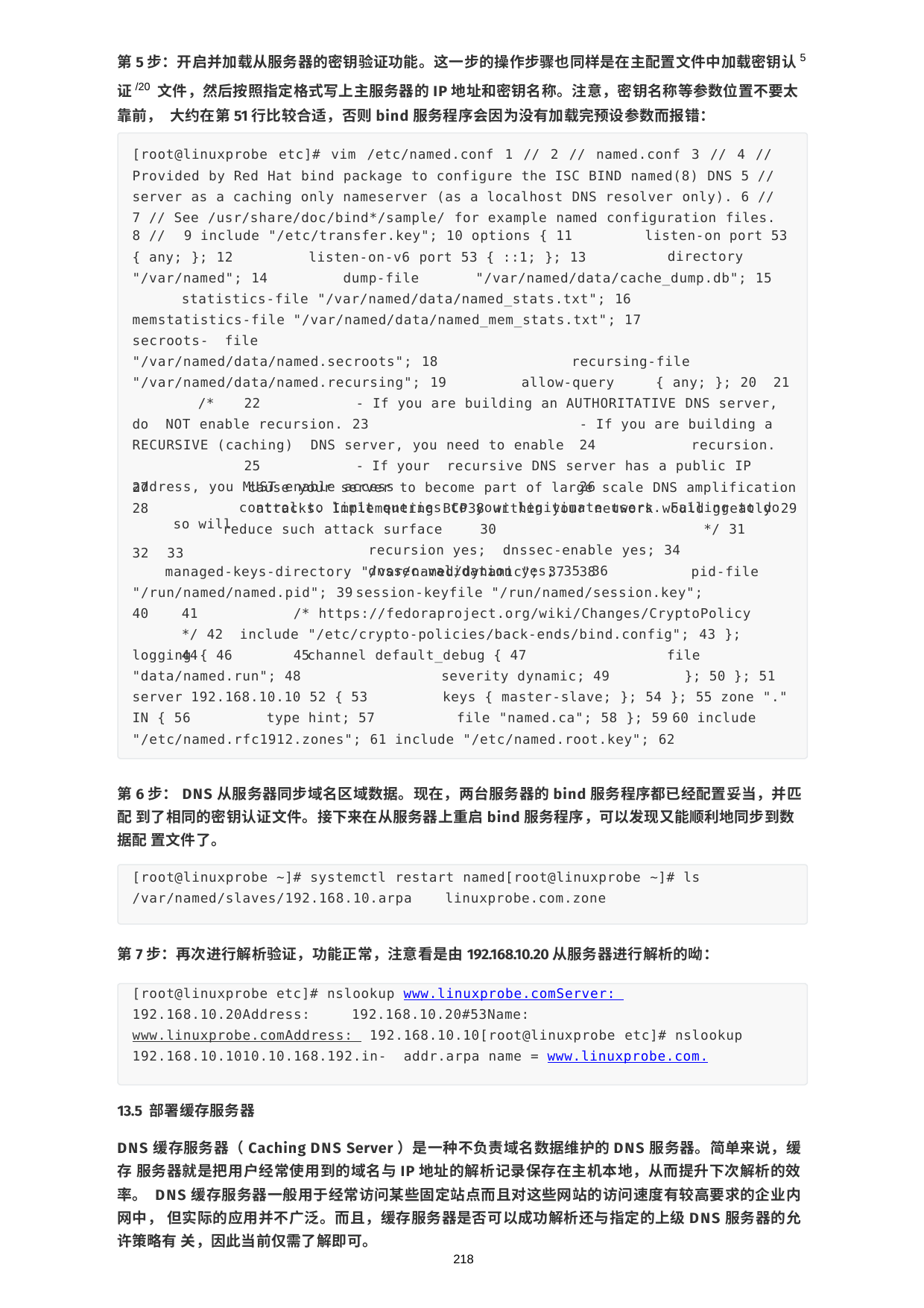

第5步：开启并加载从服务器的密钥验证功能。这一步的操作步骤也同样是在主配置文件中加载密钥认5证/20 文件，然后按照指定格式写上主服务器的IP地址和密钥名称。注意，密钥名称等参数位置不要太靠前，  大约在第51行比较合适，否则bind服务程序会因为没有加载完预设参数而报错：

[root@linuxprobe etc]# vim /etc/named.conf 1 // 2 // named.conf 3 // 4 //  Provided by Red Hat bind package to configure the ISC BIND named(8) DNS 5 //  server as a caching only nameserver (as a localhost DNS resolver only). 6 //
7 // See /usr/share/doc/bind*/sample/ for example named configuration files.

listen-on port 53  directory
8 //	9 include "/etc/transfer.key"; 10 options { 11
{ any; }; 12	listen-on-v6 port 53 { ::1; }; 13
"/var/named"; 14	dump-file
"/var/named/data/cache_dump.db"; 15
statistics-file "/var/named/data/named_stats.txt"; 16
memstatistics-file "/var/named/data/named_mem_stats.txt"; 17		secroots-  file	"/var/named/data/named.secroots"; 18		recursing-file  "/var/named/data/named.recursing"; 19	allow-query	{ any; }; 20	21
/*	22	- If you are building an AUTHORITATIVE DNS server, do  NOT enable recursion. 23		- If you are building a RECURSIVE (caching)  DNS server, you need to enable	24	recursion.	25	- If your  recursive DNS server has a public IP address, you MUST enable access		26
control to limit queries to your legitimate users. Failing to do so will
27
28

32	33
cause your server to become part of large scale DNS amplification  attacks. Implementing BCP38 within your network would greatly 29
reduce such attack surface	30		*/ 31	recursion yes;  dnssec-enable yes; 34		dnssec-validation yes; 35	36
managed-keys-directory "/var/named/dynamic"; 37	38	pid-file  "/run/named/named.pid"; 39	session-keyfile "/run/named/session.key";
40	41	/* https://fedoraproject.org/wiki/Changes/CryptoPolicy */ 42  include "/etc/crypto-policies/back-ends/bind.config"; 43 }; 44	45
logging { 46
"data/named.run"; 48
channel default_debug { 47
severity dynamic; 49
file
}; 50 }; 51
server 192.168.10.10 52 { 53
IN { 56	type hint; 57
keys { master-slave; }; 54 }; 55 zone "."  file "named.ca"; 58 }; 59	60 include
"/etc/named.rfc1912.zones"; 61 include "/etc/named.root.key"; 62

第6步：DNS从服务器同步域名区域数据。现在，两台服务器的bind服务程序都已经配置妥当，并匹配 到了相同的密钥认证文件。接下来在从服务器上重启bind服务程序，可以发现又能顺利地同步到数据配 置文件了。

[root@linuxprobe ~]# systemctl restart named[root@linuxprobe ~]# ls
/var/named/slaves/192.168.10.arpa	linuxprobe.com.zone

第7步：再次进行解析验证，功能正常，注意看是由192.168.10.20从服务器进行解析的呦：

[root@linuxprobe etc]# nslookup www.linuxprobe.comServer:  192.168.10.20Address:	192.168.10.20#53Name:	www.linuxprobe.comAddress:  192.168.10.10[root@linuxprobe etc]# nslookup 192.168.10.1010.10.168.192.in-  addr.arpa name = www.linuxprobe.com.

13.5 部署缓存服务器
DNS缓存服务器（Caching DNS Server）是一种不负责域名数据维护的DNS服务器。简单来说，缓存 服务器就是把用户经常使用到的域名与IP地址的解析记录保存在主机本地，从而提升下次解析的效率。 DNS缓存服务器一般用于经常访问某些固定站点而且对这些网站的访问速度有较高要求的企业内网中， 但实际的应用并不广泛。而且，缓存服务器是否可以成功解析还与指定的上级DNS服务器的允许策略有 关，因此当前仅需了解即可。

218